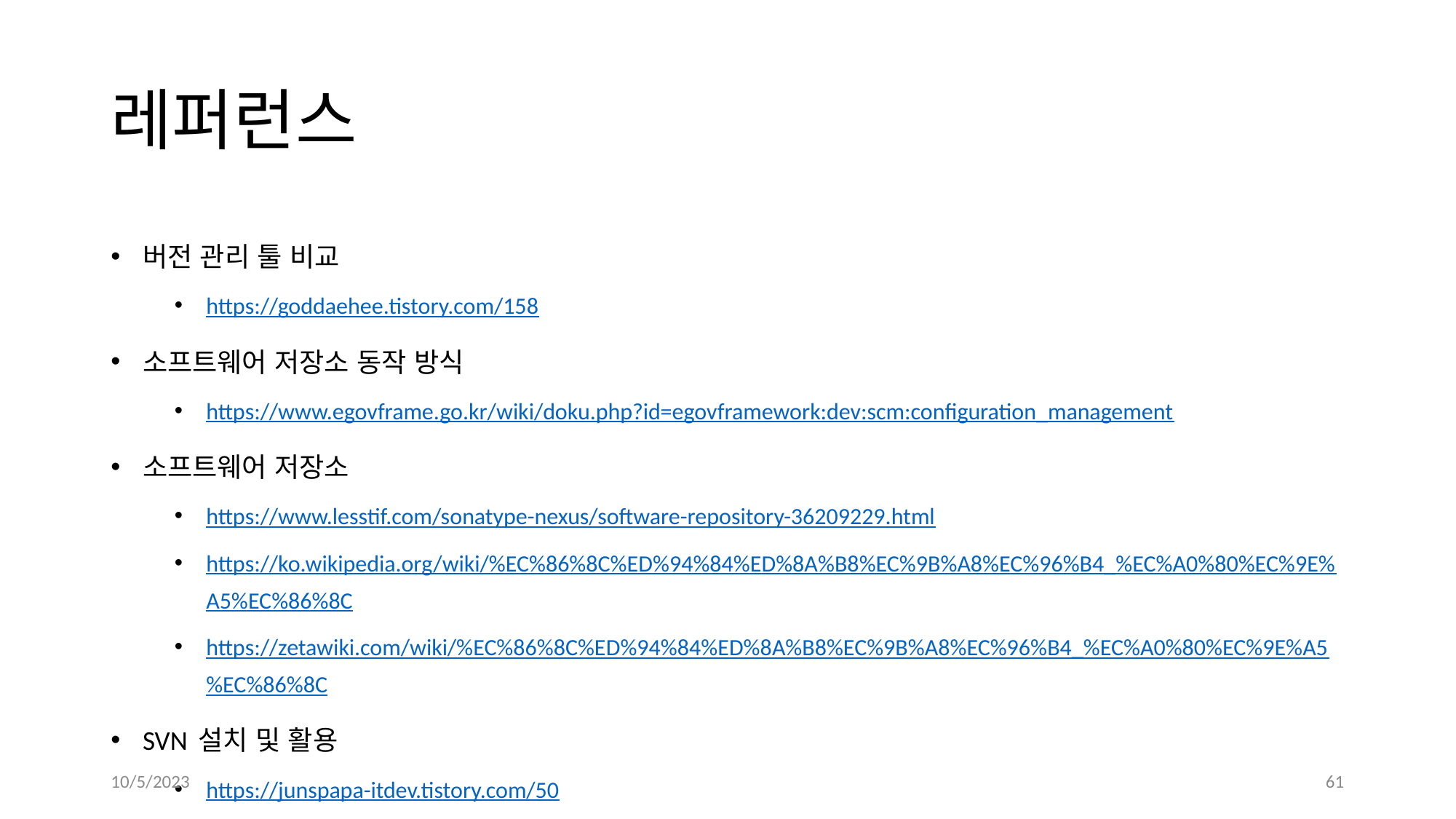

# 레퍼런스
버전 관리 툴 비교
https://goddaehee.tistory.com/158
소프트웨어 저장소 동작 방식
https://www.egovframe.go.kr/wiki/doku.php?id=egovframework:dev:scm:configuration_management
소프트웨어 저장소
https://www.lesstif.com/sonatype-nexus/software-repository-36209229.html
https://ko.wikipedia.org/wiki/%EC%86%8C%ED%94%84%ED%8A%B8%EC%9B%A8%EC%96%B4_%EC%A0%80%EC%9E%A5%EC%86%8C
https://zetawiki.com/wiki/%EC%86%8C%ED%94%84%ED%8A%B8%EC%9B%A8%EC%96%B4_%EC%A0%80%EC%9E%A5%EC%86%8C
SVN 설치 및 활용
https://junspapa-itdev.tistory.com/50
10/5/2023
61